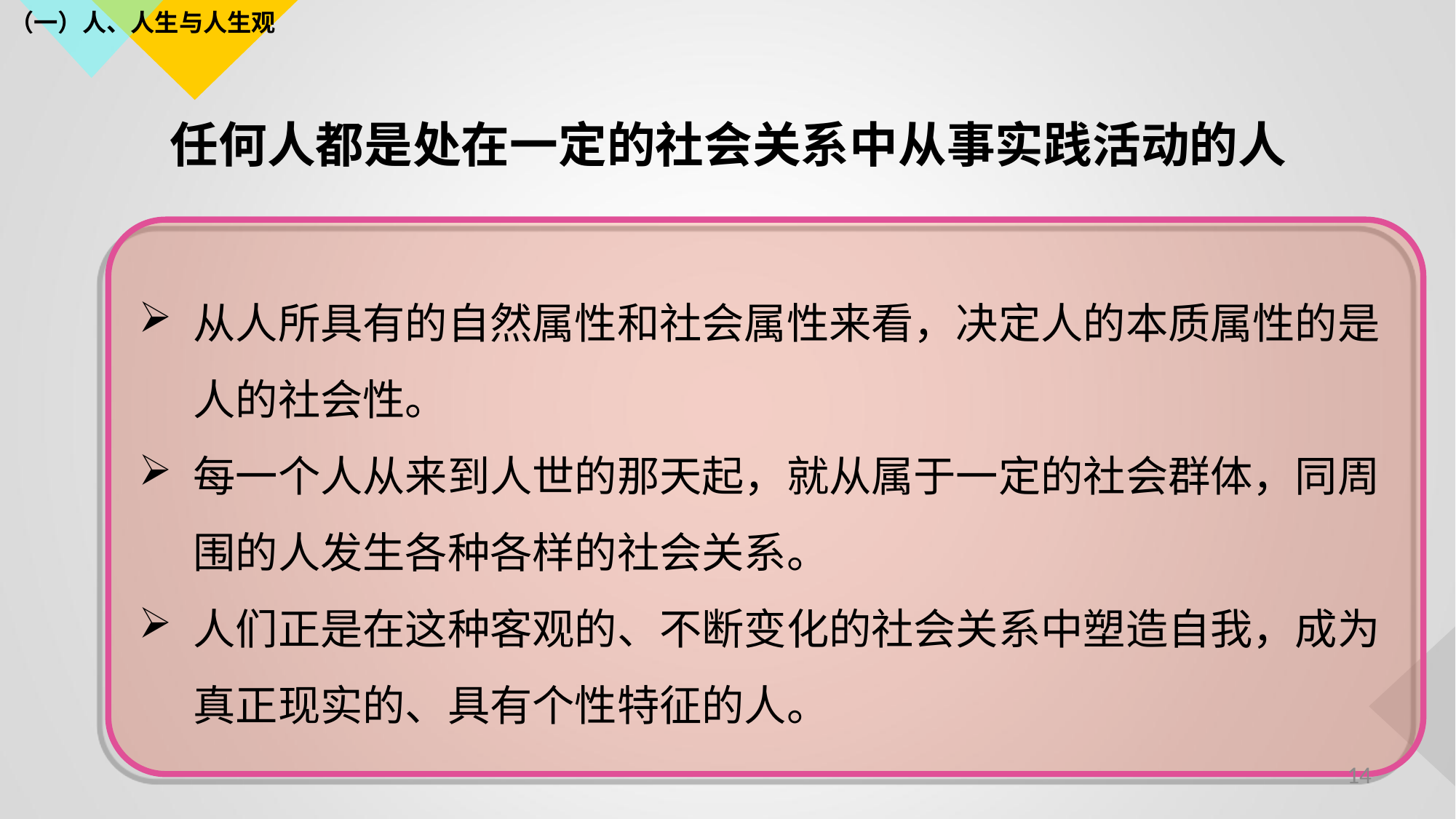

（一）人、人生与人生观
任何人都是处在一定的社会关系中从事实践活动的人

从人所具有的自然属性和社会属性来看，决定人的本质属性的是人的社会性。
每一个人从来到人世的那天起，就从属于一定的社会群体，同周围的人发生各种各样的社会关系。
人们正是在这种客观的、不断变化的社会关系中塑造自我，成为真正现实的、具有个性特征的人。
14